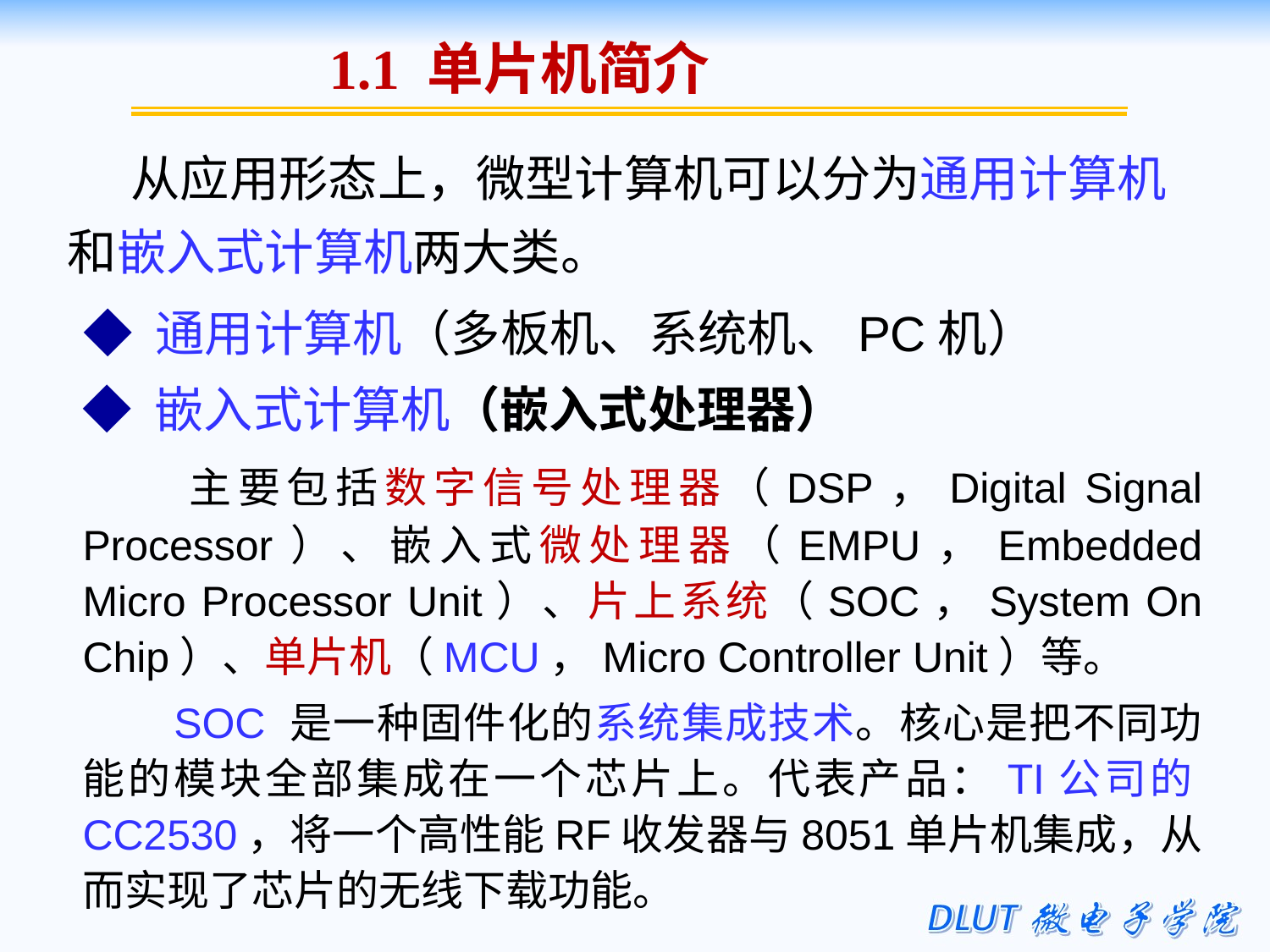

1.1 单片机简介
从应用形态上，微型计算机可以分为通用计算机和嵌入式计算机两大类。
◆ 通用计算机（多板机、系统机、PC机）
◆ 嵌入式计算机（嵌入式处理器）
     主要包括数字信号处理器（DSP，Digital Signal Processor）、嵌入式微处理器（EMPU，Embedded Micro Processor Unit）、片上系统（SOC，System On Chip）、单片机（MCU，Micro Controller Unit）等。
       SOC 是一种固件化的系统集成技术。核心是把不同功能的模块全部集成在一个芯片上。代表产品：TI公司的CC2530，将一个高性能RF收发器与8051单片机集成，从而实现了芯片的无线下载功能。